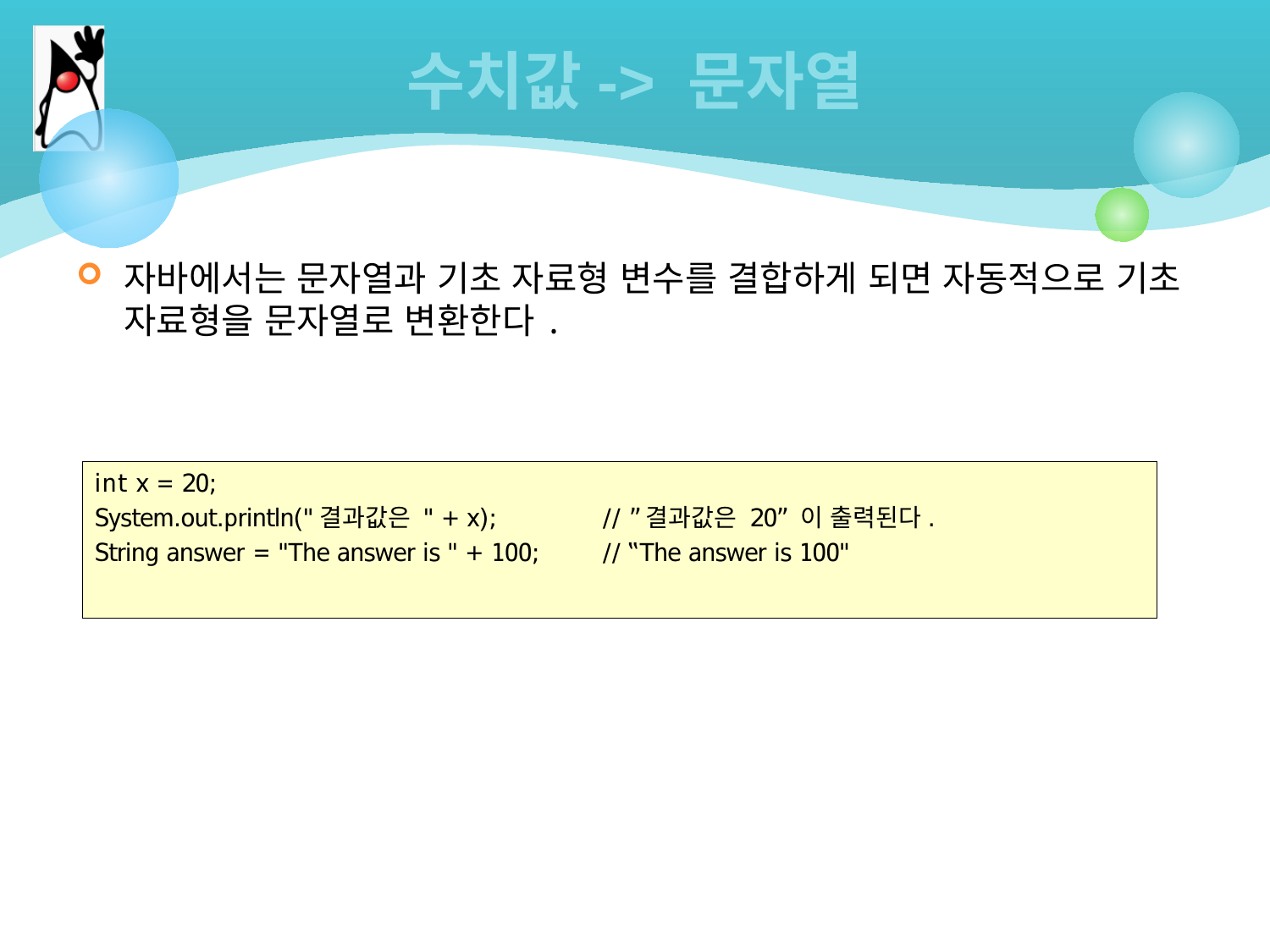

# 수치값-> 문자열
자바에서는 문자열과 기초 자료형 변수를 결합하게 되면 자동적으로 기초 자료형을 문자열로 변환한다.

int x = 20;
System.out.println("결과값은 " + x);	// ”결과값은 20” 이 출력된다.
String answer = "The answer is " + 100;	// “The answer is 100"